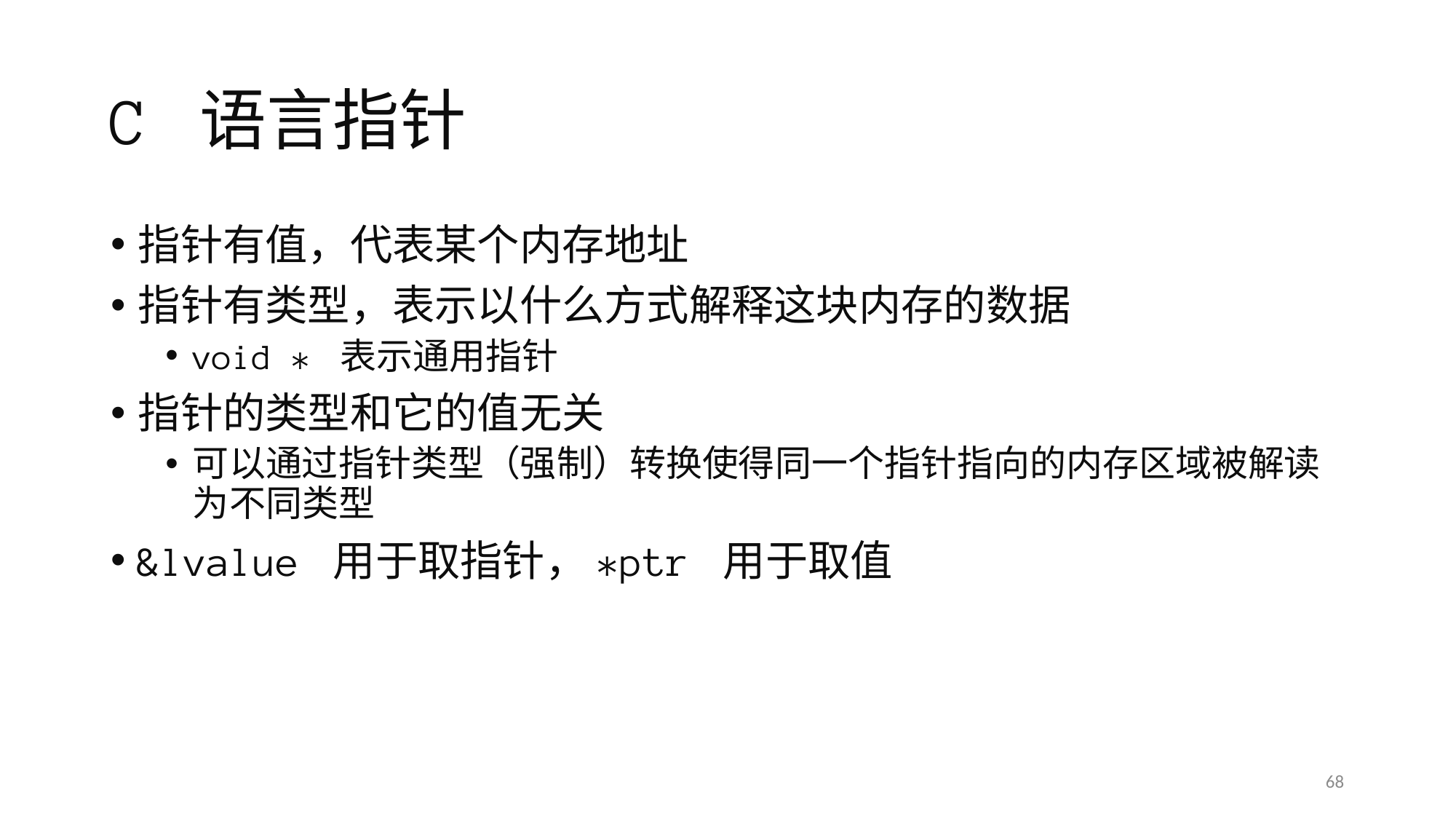

# C 语言指针
指针有值，代表某个内存地址
指针有类型，表示以什么方式解释这块内存的数据
void * 表示通用指针
指针的类型和它的值无关
可以通过指针类型（强制）转换使得同一个指针指向的内存区域被解读为不同类型
&lvalue 用于取指针，*ptr 用于取值
68